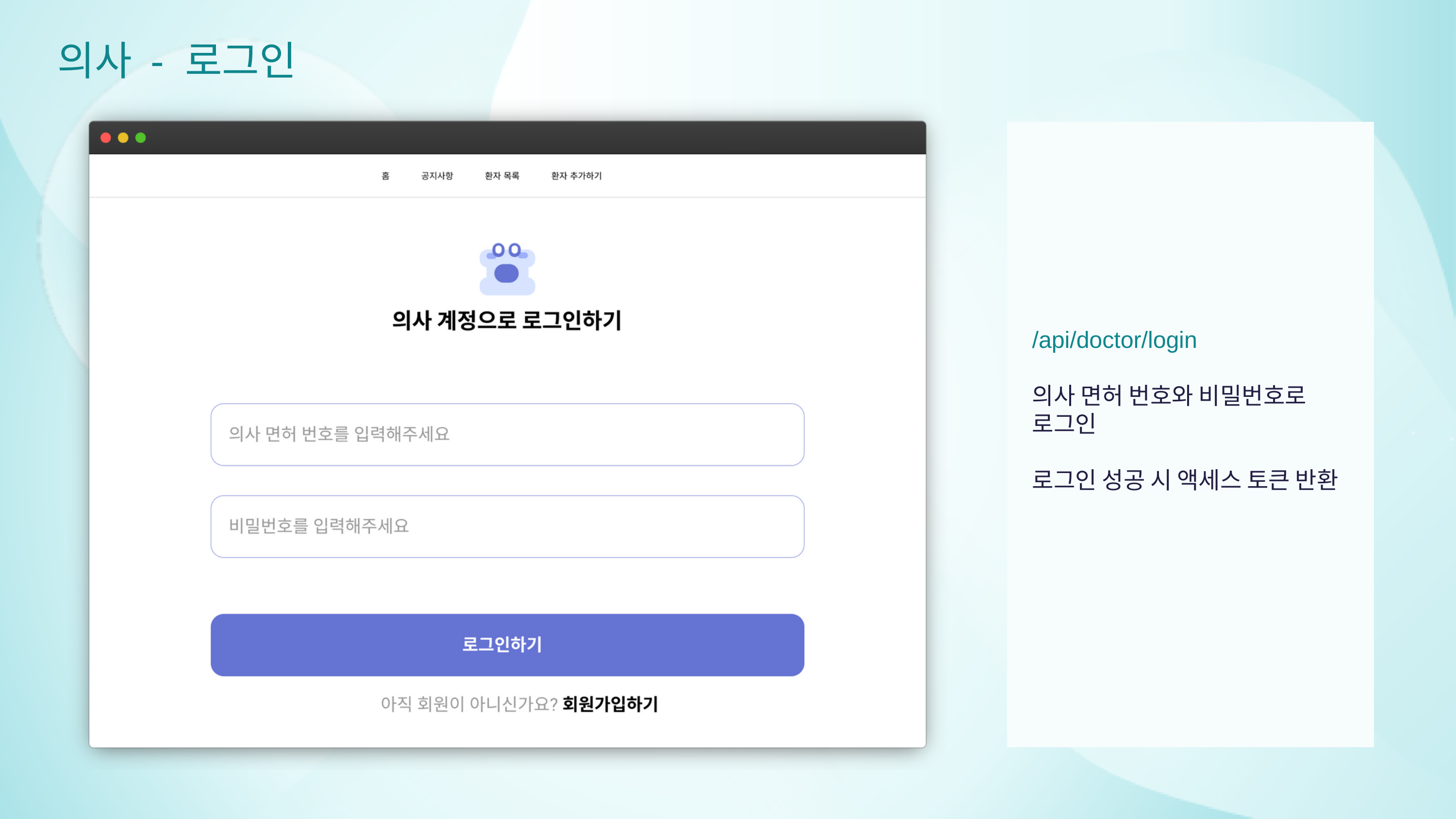

의사 - 로그인

/api/doctor/login

의사 면허 번호와 비밀번호로
로그인

로그인 성공 시 액세스 토큰 반환